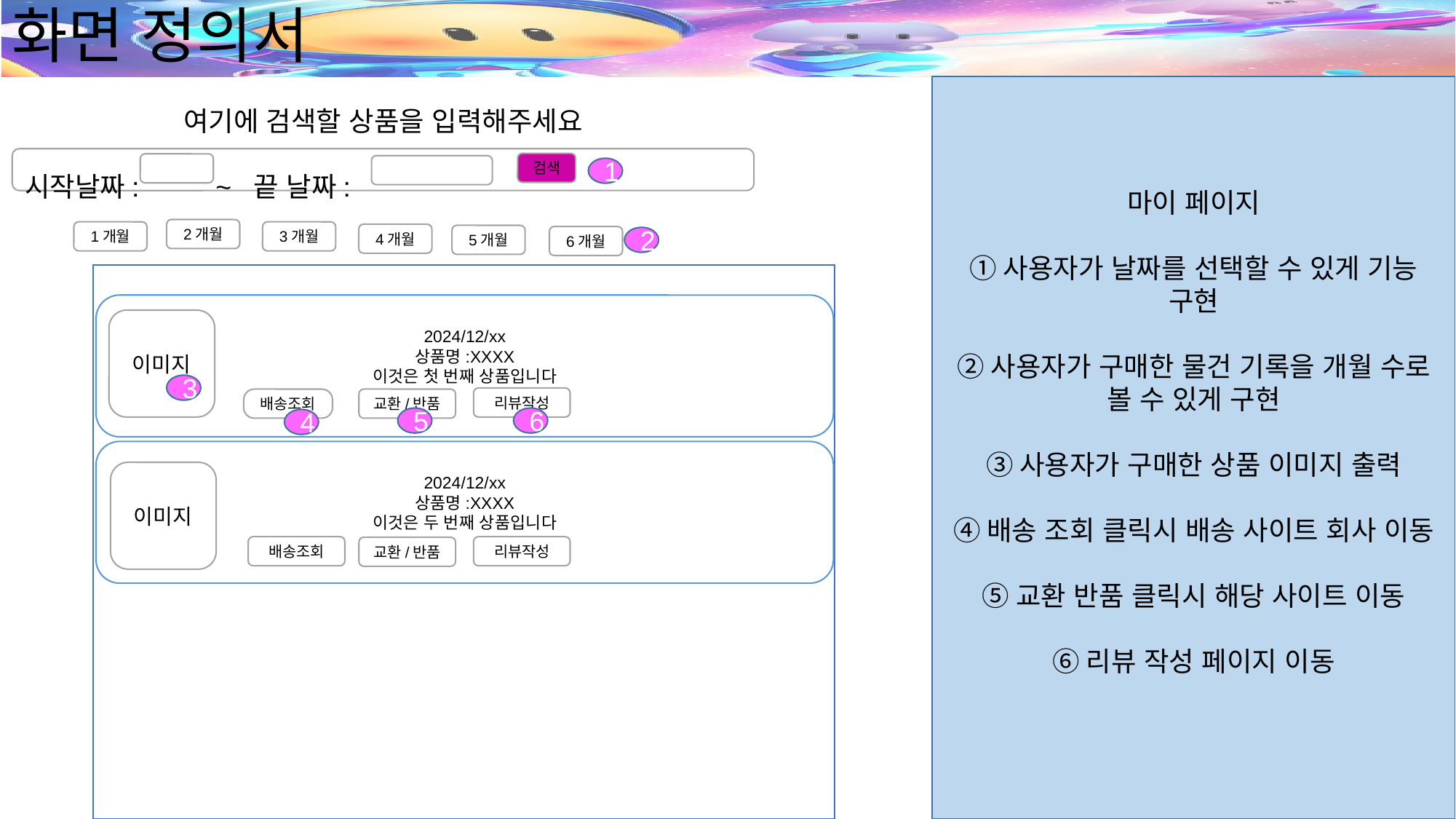

# 화면 정의서
마이 페이지

①사용자가 날짜를 선택할 수 있게 기능 구현

②사용자가 구매한 물건 기록을 개월 수로 볼 수 있게 구현

③사용자가 구매한 상품 이미지 출력

④배송 조회 클릭시 배송 사이트 회사 이동

⑤교환 반품 클릭시 해당 사이트 이동

⑥리뷰 작성 페이지 이동

여기에 검색할 상품을 입력해주세요

시작날짜:          ~  끝 날짜:

검색

1
2개월
1개월
3개월
4개월
5개월
6개월
2
ㅁ
2024/12/xx
상품명:XXXX
이것은 첫 번째 상품입니다

이미지
3
리뷰작성
배송조회
교환/반품
5
6
4
2024/12/xx
상품명:XXXX
이것은 두 번째 상품입니다

이미지
배송조회
리뷰작성
교환/반품